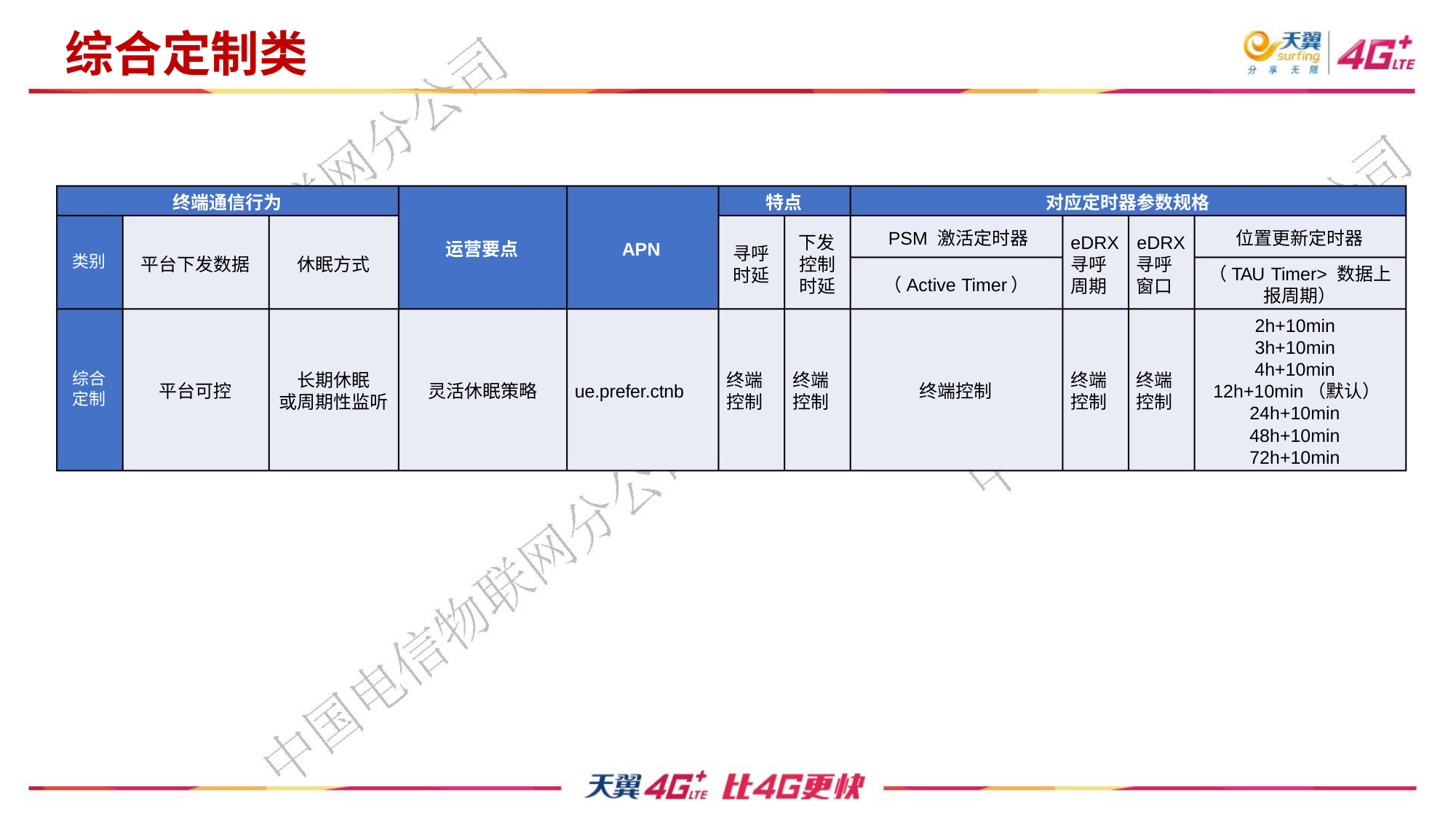

综合定制类
终端通信行为
特点
下发
对应定时器参数规格
PSM 激活定时器
（Active Timer）
位置更新定时器
eDRX eDRX
运营要点
APN
寻呼
时延
平台下发数据
平台可控
休眠方式
控制
时延
寻呼
周期
寻呼
窗口
类别
（TAU Timer> 数据上
报周期）
2h+10min
3h+10min
4h+10min
12h+10min（默认）
24h+10min
长期休眠
终端
控制
终端
控制
终端
控制
终端
控制
综合
定制
灵活休眠策略
ue.prefer.ctnb
终端控制
或周期性监听
48h+10min
72h+10min